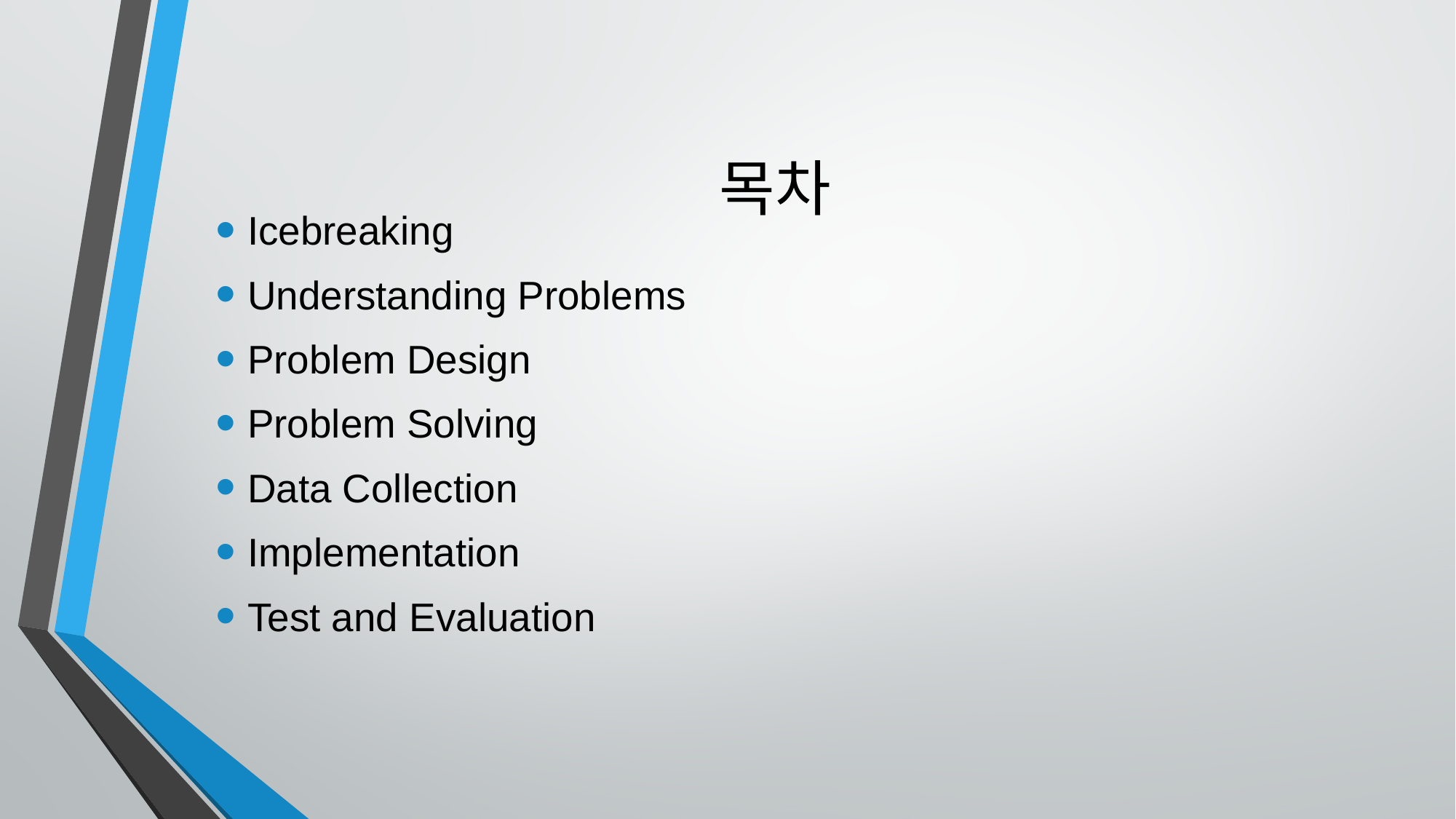

# 목차
Icebreaking
Understanding Problems
Problem Design
Problem Solving
Data Collection
Implementation
Test and Evaluation